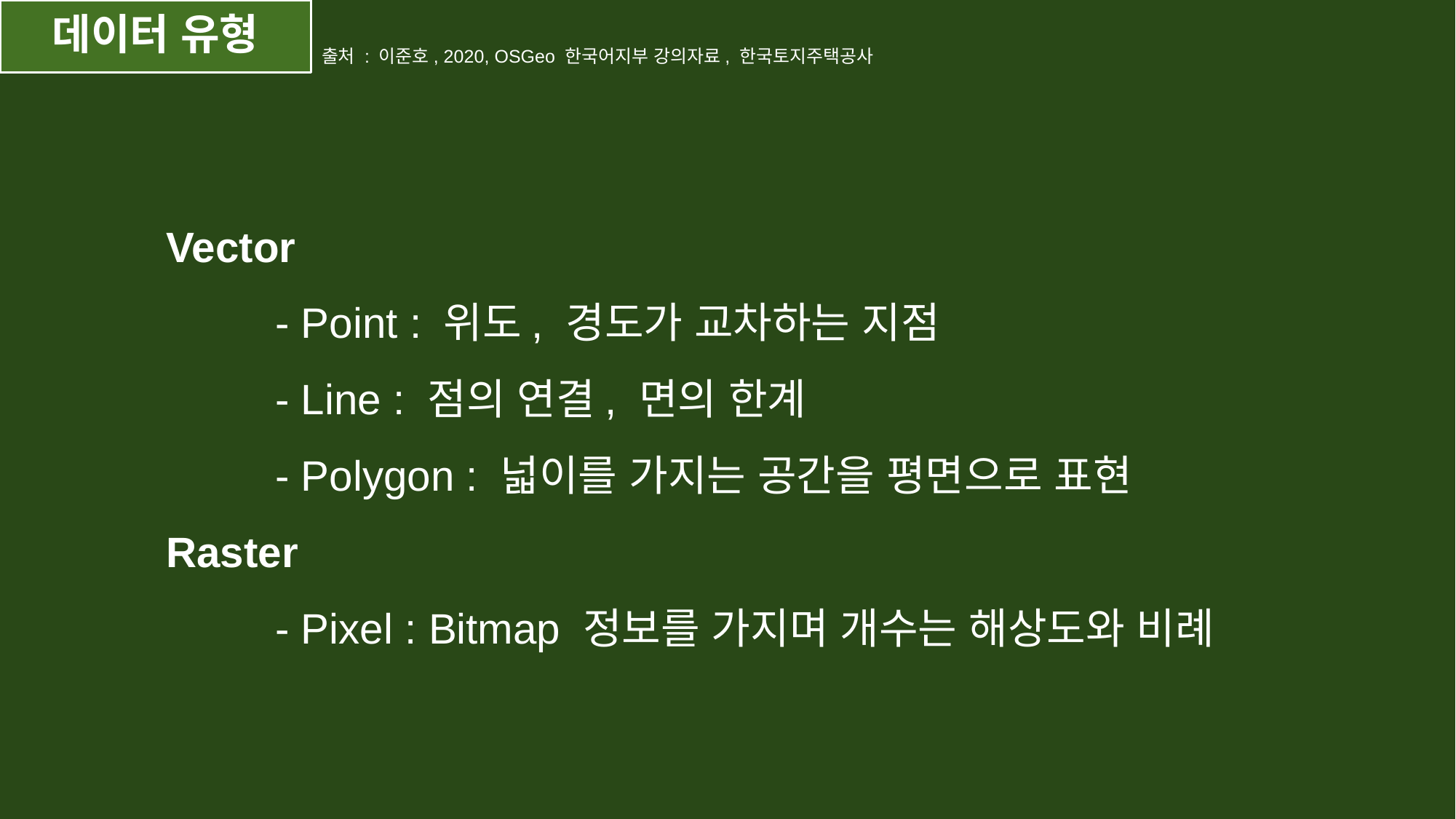

데이터 유형
출처 : 이준호, 2020, OSGeo 한국어지부 강의자료, 한국토지주택공사
Vector
	- Point : 위도, 경도가 교차하는 지점
	- Line : 점의 연결, 면의 한계
	- Polygon : 넓이를 가지는 공간을 평면으로 표현
Raster
	- Pixel : Bitmap 정보를 가지며 개수는 해상도와 비례